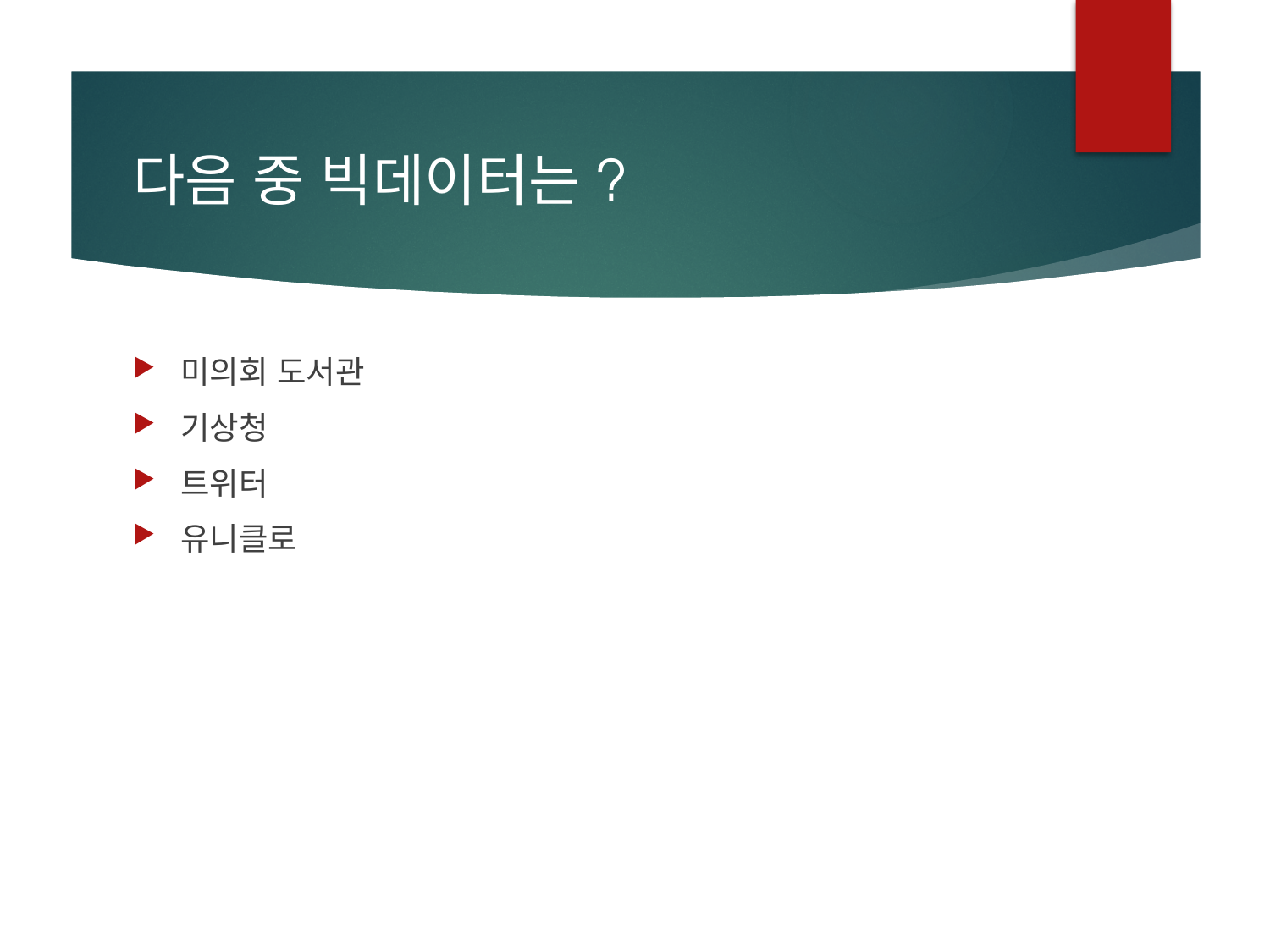

# 다음 중 빅데이터는?
미의회 도서관
기상청
트위터
유니클로